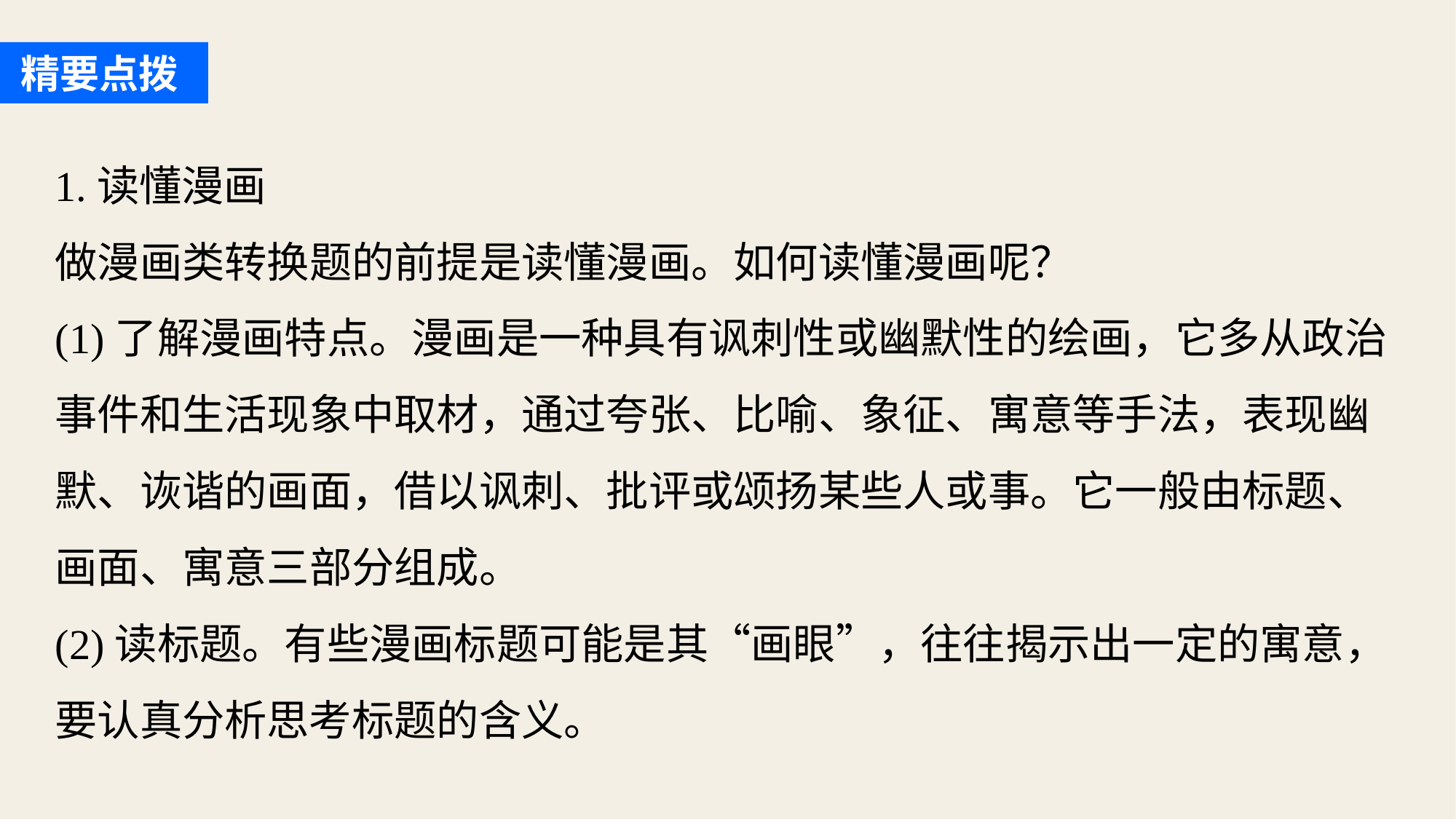

精要点拨
1.读懂漫画
做漫画类转换题的前提是读懂漫画。如何读懂漫画呢？
(1)了解漫画特点。漫画是一种具有讽刺性或幽默性的绘画，它多从政治事件和生活现象中取材，通过夸张、比喻、象征、寓意等手法，表现幽默、诙谐的画面，借以讽刺、批评或颂扬某些人或事。它一般由标题、画面、寓意三部分组成。
(2)读标题。有些漫画标题可能是其“画眼”，往往揭示出一定的寓意，要认真分析思考标题的含义。